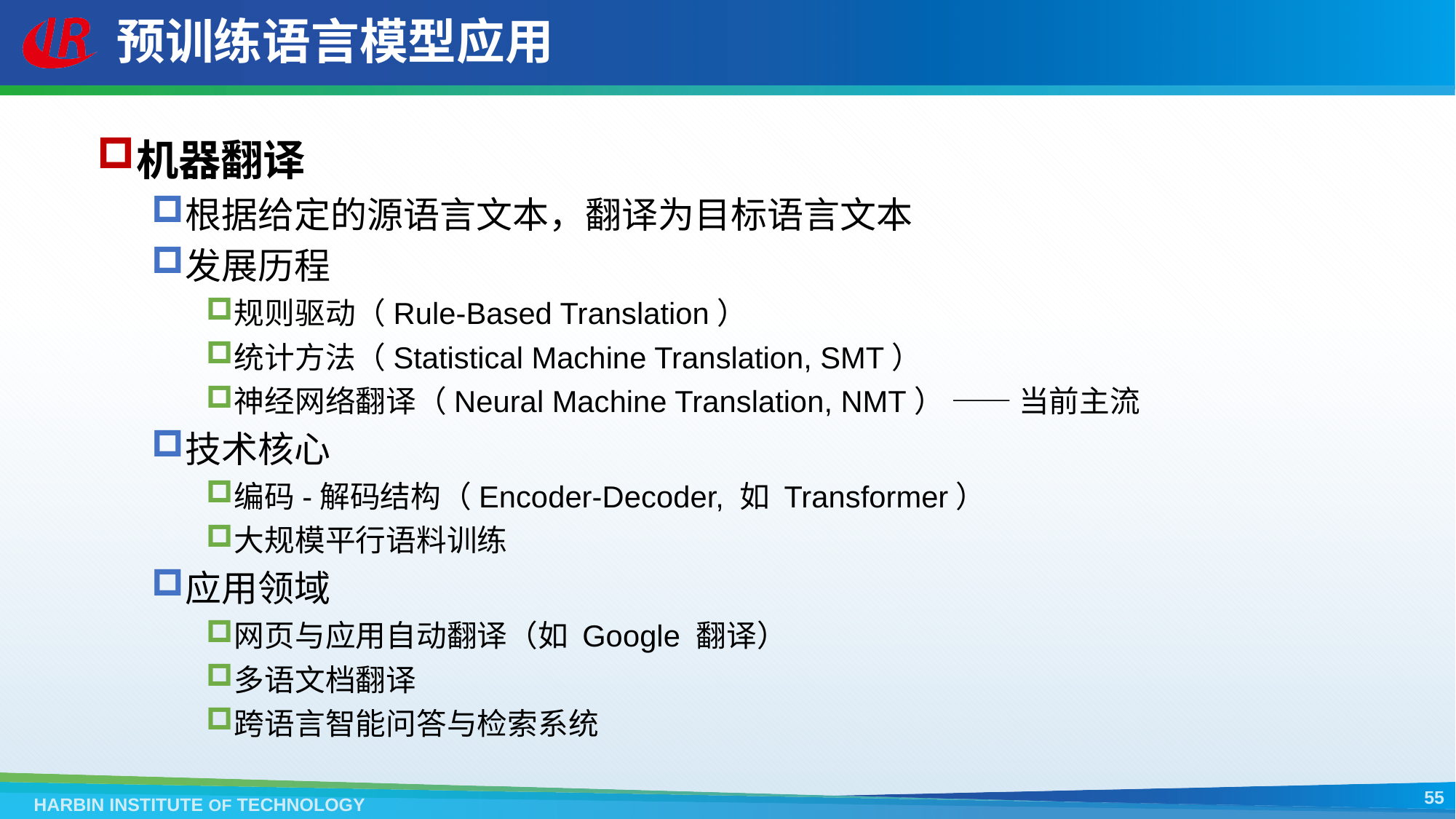

# 预训练语言模型应用
机器翻译
根据给定的源语言文本，翻译为目标语言文本
发展历程
规则驱动（Rule-Based Translation）
统计方法（Statistical Machine Translation, SMT）
神经网络翻译（Neural Machine Translation, NMT） —— 当前主流
技术核心
编码-解码结构（Encoder-Decoder, 如 Transformer）
大规模平行语料训练
应用领域
网页与应用自动翻译（如 Google 翻译）
多语文档翻译
跨语言智能问答与检索系统
55
HARBIN INSTITUTE OF TECHNOLOGY